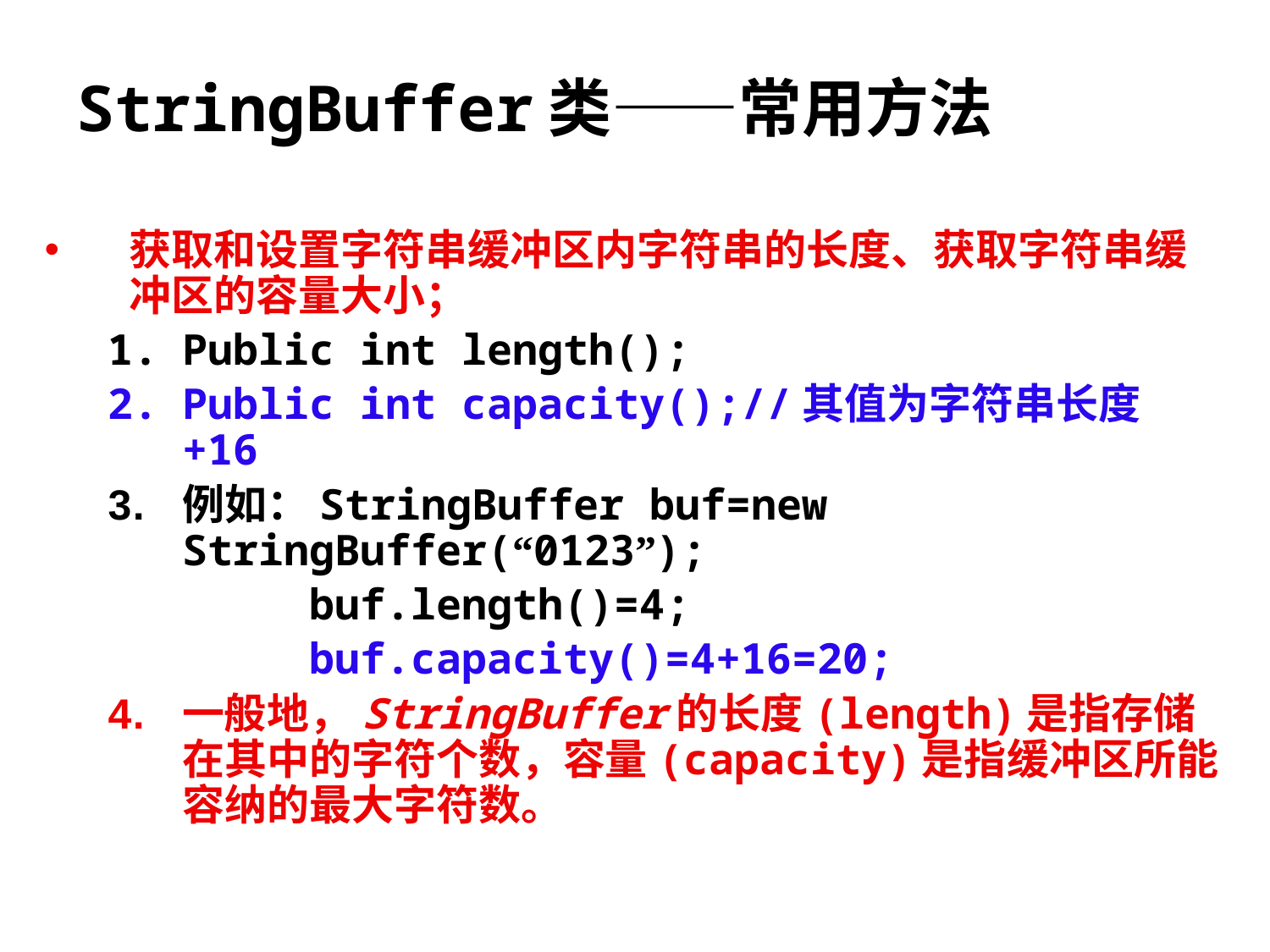

# StringBuffer类——常用方法
获取和设置字符串缓冲区内字符串的长度、获取字符串缓冲区的容量大小；
Public int length();
Public int capacity();//其值为字符串长度+16
例如：StringBuffer buf=new StringBuffer(“0123”);
		buf.length()=4;
		buf.capacity()=4+16=20;
一般地，StringBuffer的长度(length)是指存储在其中的字符个数，容量(capacity)是指缓冲区所能容纳的最大字符数。